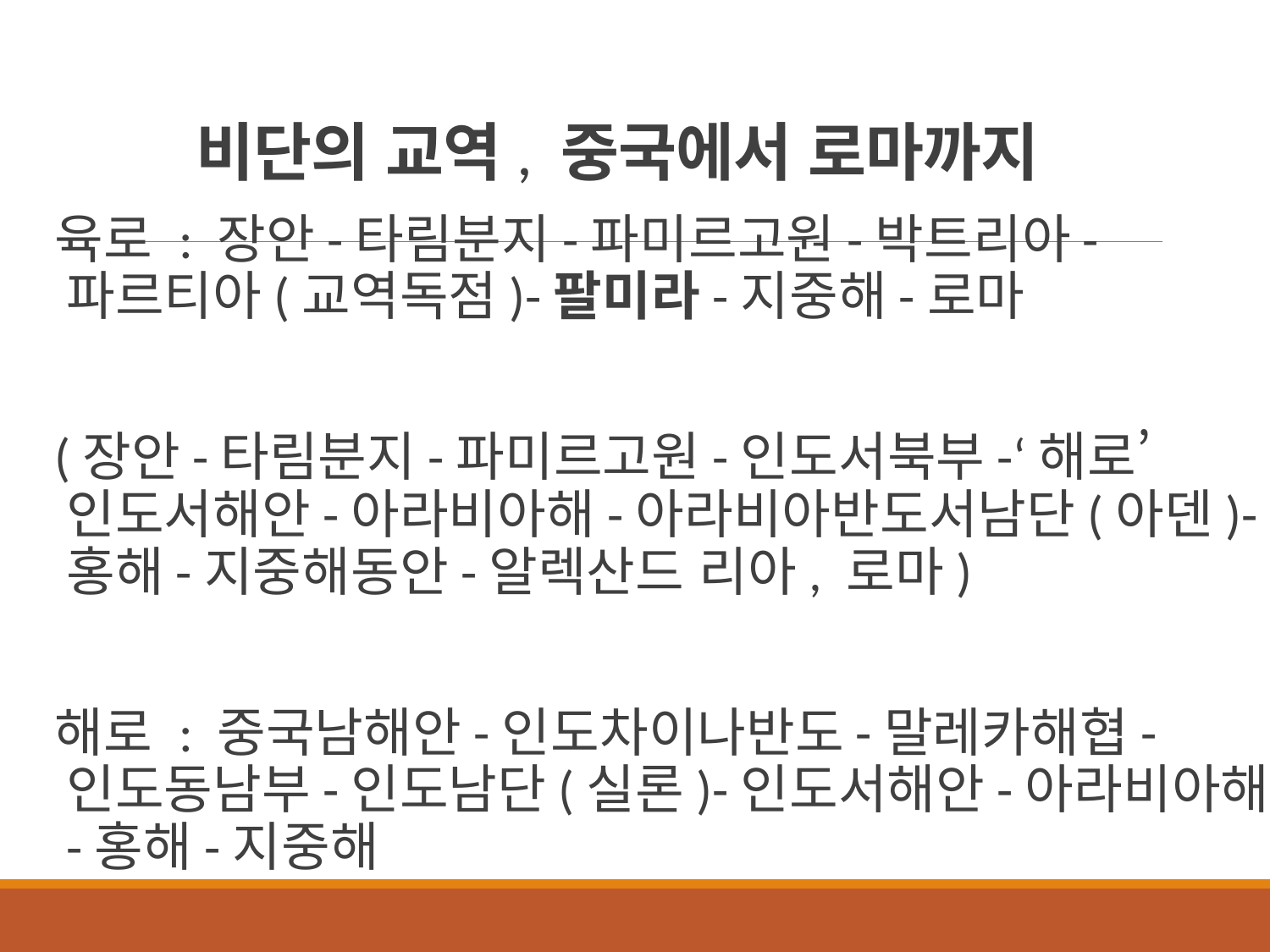

# 비단의 교역, 중국에서 로마까지
육로 : 장안-타림분지-파미르고원-박트리아-파르티아(교역독점)-팔미라-지중해-로마

(장안-타림분지-파미르고원-인도서북부-‘해로’인도서해안-아라비아해-아라비아반도서남단(아덴)-홍해-지중해동안-알렉산드 리아, 로마)

해로 : 중국남해안-인도차이나반도-말레카해협-인도동남부-인도남단(실론)-인도서해안-아라비아해-홍해-지중해